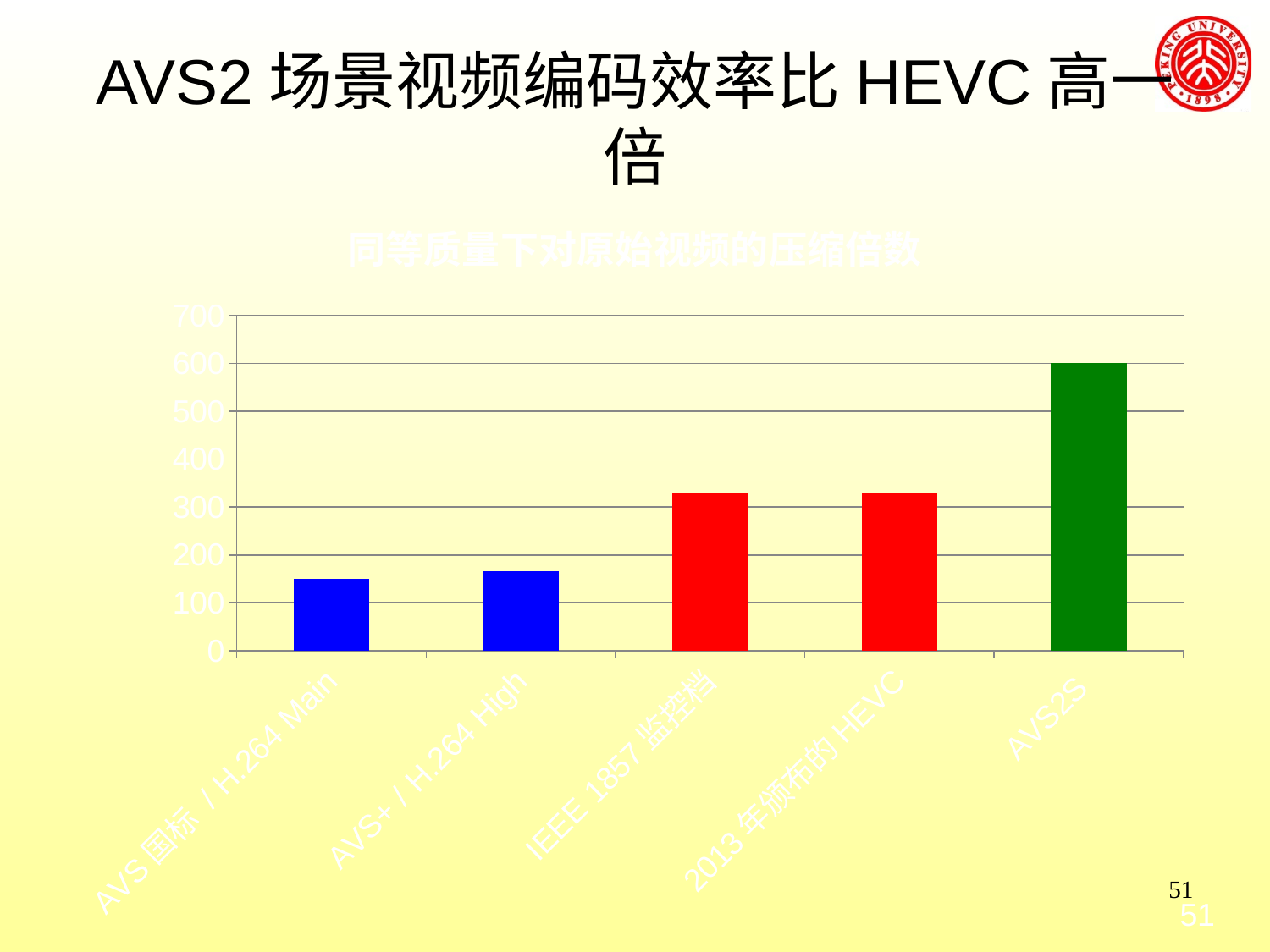

# AVS2场景视频编码效率比HEVC高一倍

### Chart:

| Category | 同等质量下对原始视频的压缩倍数 |
|---|---|
| AVS国标 / H.264 Main | 150.0 |
| AVS+ / H.264 High | 165.0 |
| IEEE 1857监控档 | 330.0 |
| 2013年颁布的HEVC | 330.0 |
| AVS2S  | 600.0 |
51